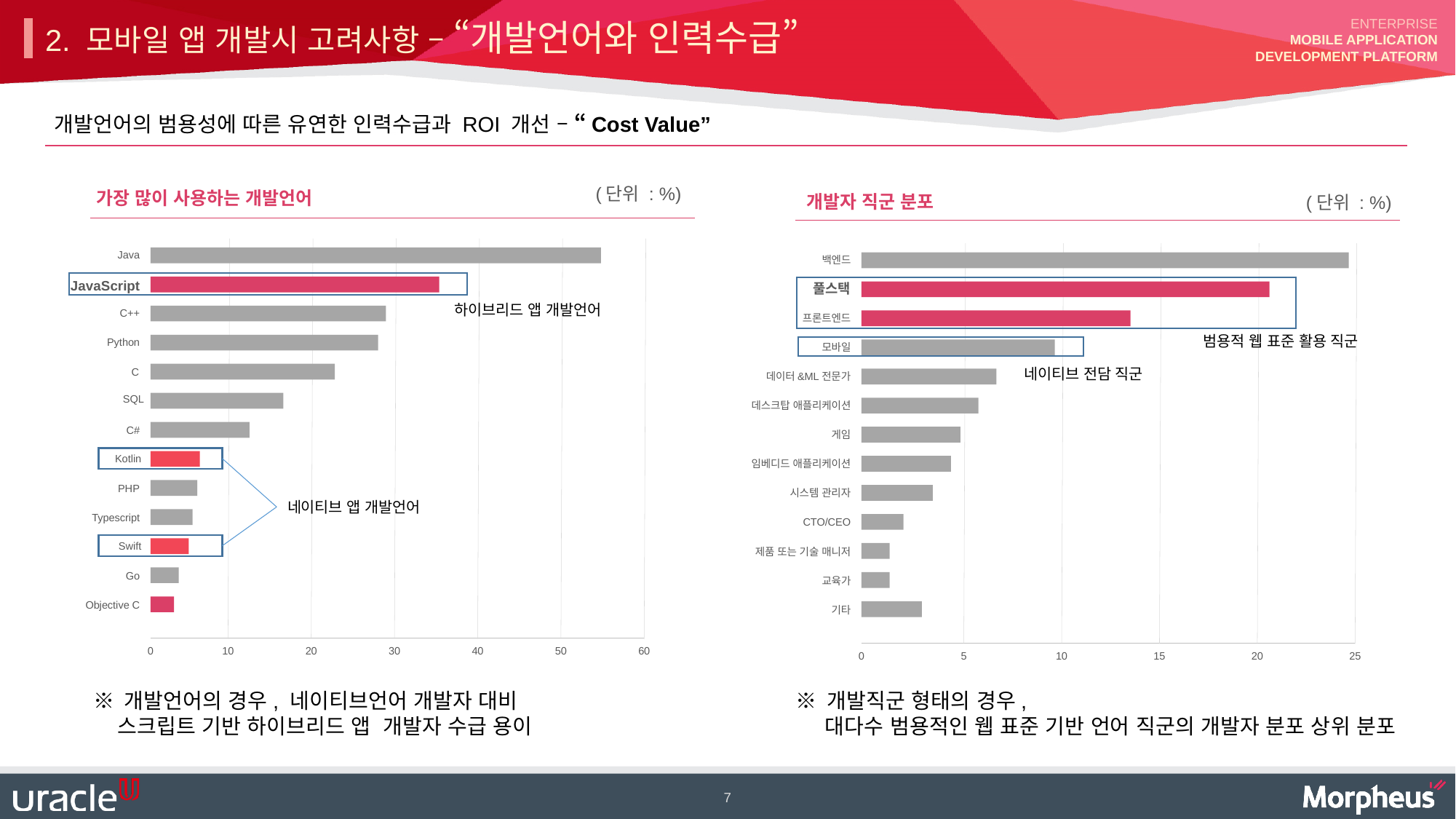

2. 모바일 앱 개발시 고려사항 – “개발언어와 인력수급”
개발언어의 범용성에 따른 유연한 인력수급과 ROI 개선 – “Cost Value”
(단위 : %)
가장 많이 사용하는 개발언어
Java

JavaScript

C++

Python

C

SQL

C#

Kotlin

PHP

Typescript

Swift

Go

Objective C

0
10
20
30
40
50
60
개발자 직군 분포
(단위 : %)
백엔드

풀스택

프론트엔드

모바일

데이터&ML전문가

데스크탑 애플리케이션

게임

임베디드 애플리케이션

시스템 관리자

CTO/CEO

제품 또는 기술 매니저

교육가

기타

0
5
10
15
20
25

하이브리드 앱 개발언어
범용적 웹 표준 활용 직군

네이티브 전담 직군

네이티브 앱 개발언어

※ 개발언어의 경우, 네이티브언어 개발자 대비
    스크립트 기반 하이브리드 앱  개발자 수급 용이
※ 개발직군 형태의 경우,
    대다수 범용적인 웹 표준 기반 언어 직군의 개발자 분포 상위 분포